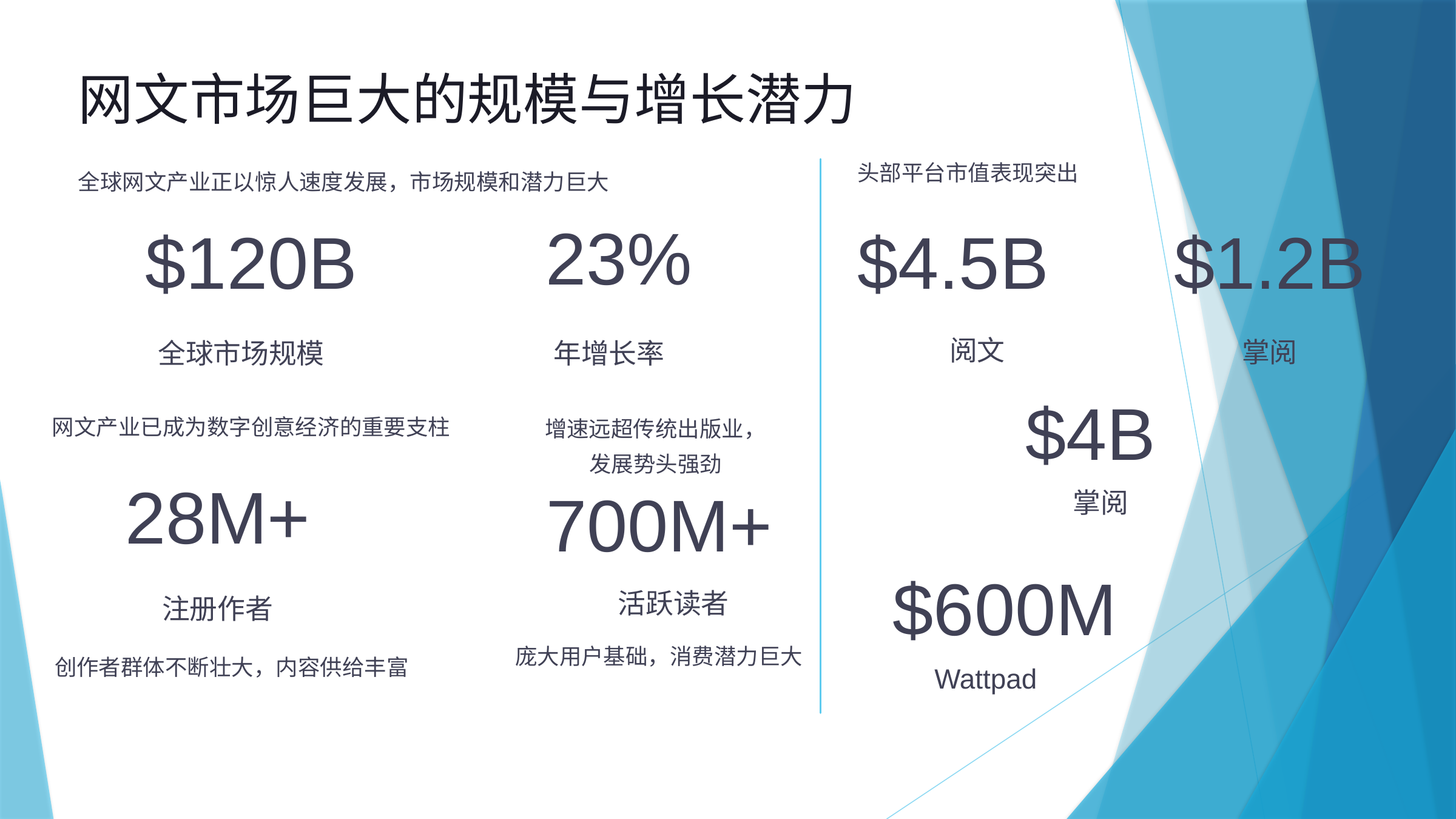

网文市场巨大的规模与增长潜力
头部平台市值表现突出
全球网文产业正以惊人速度发展，市场规模和潜力巨大
23%
$120B
$4.5B
$1.2B
阅文
掌阅
年增长率
全球市场规模
$4B
网文产业已成为数字创意经济的重要支柱
增速远超传统出版业，
发展势头强劲
掌阅
28M+
700M+
$600M
活跃读者
注册作者
庞大用户基础，消费潜力巨大
创作者群体不断壮大，内容供给丰富
Wattpad